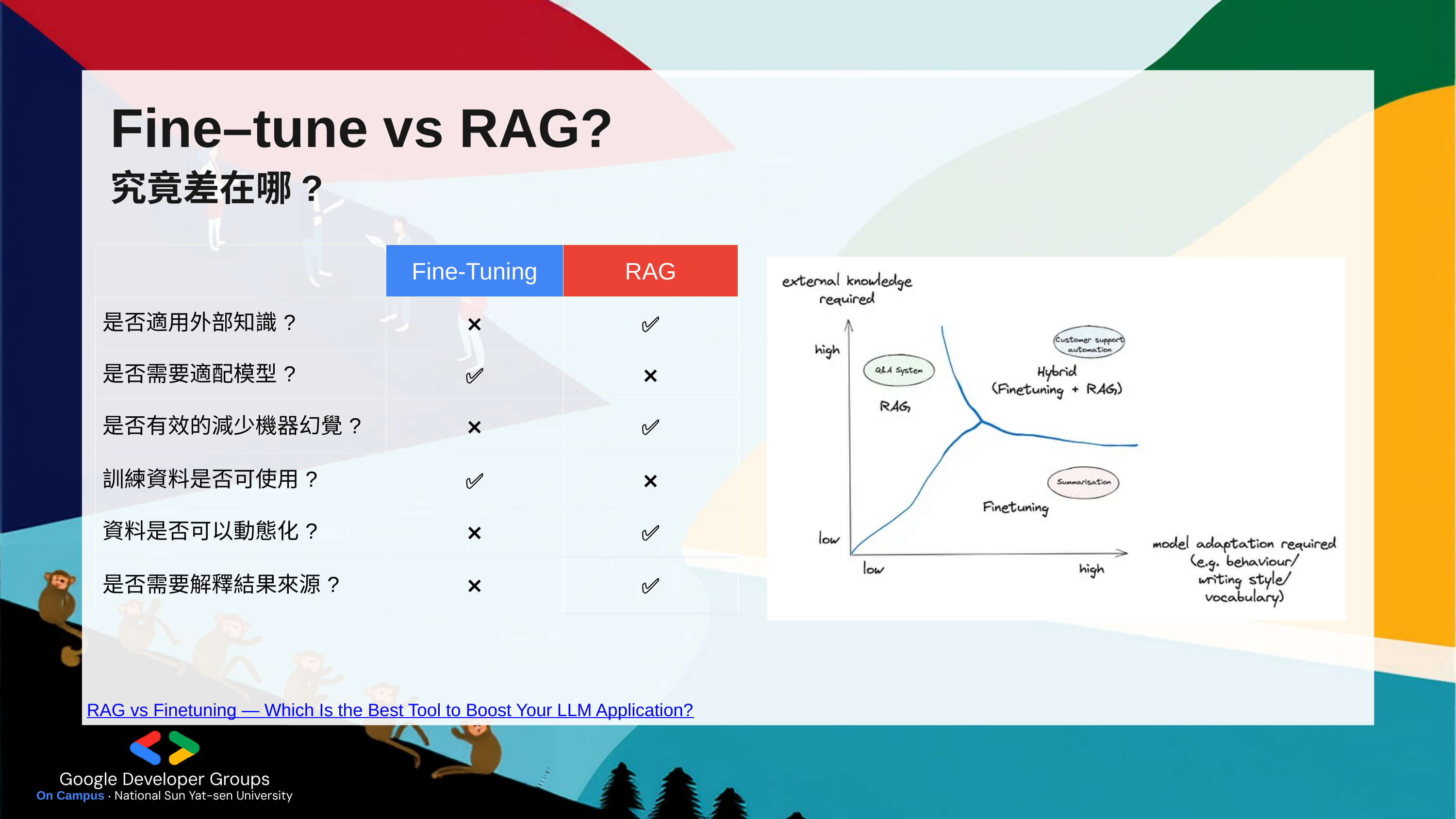

Google Developer Groups
On Campus ‧ National Sun Yat-sen University
Fine–tune vs RAG?
究竟差在哪?
|  | Fine-Tuning | RAG |
| --- | --- | --- |
| 是否適用外部知識? | ❌ | ✅ |
| 是否需要適配模型? | ✅ | ❌ |
| 是否有效的減少機器幻覺? | ❌ | ✅ |
| 訓練資料是否可使用? | ✅ | ❌ |
| 資料是否可以動態化? | ❌ | ✅ |
| 是否需要解釋結果來源? | ❌ | ✅ |

RAG vs Finetuning — Which Is the Best Tool to Boost Your LLM Application?